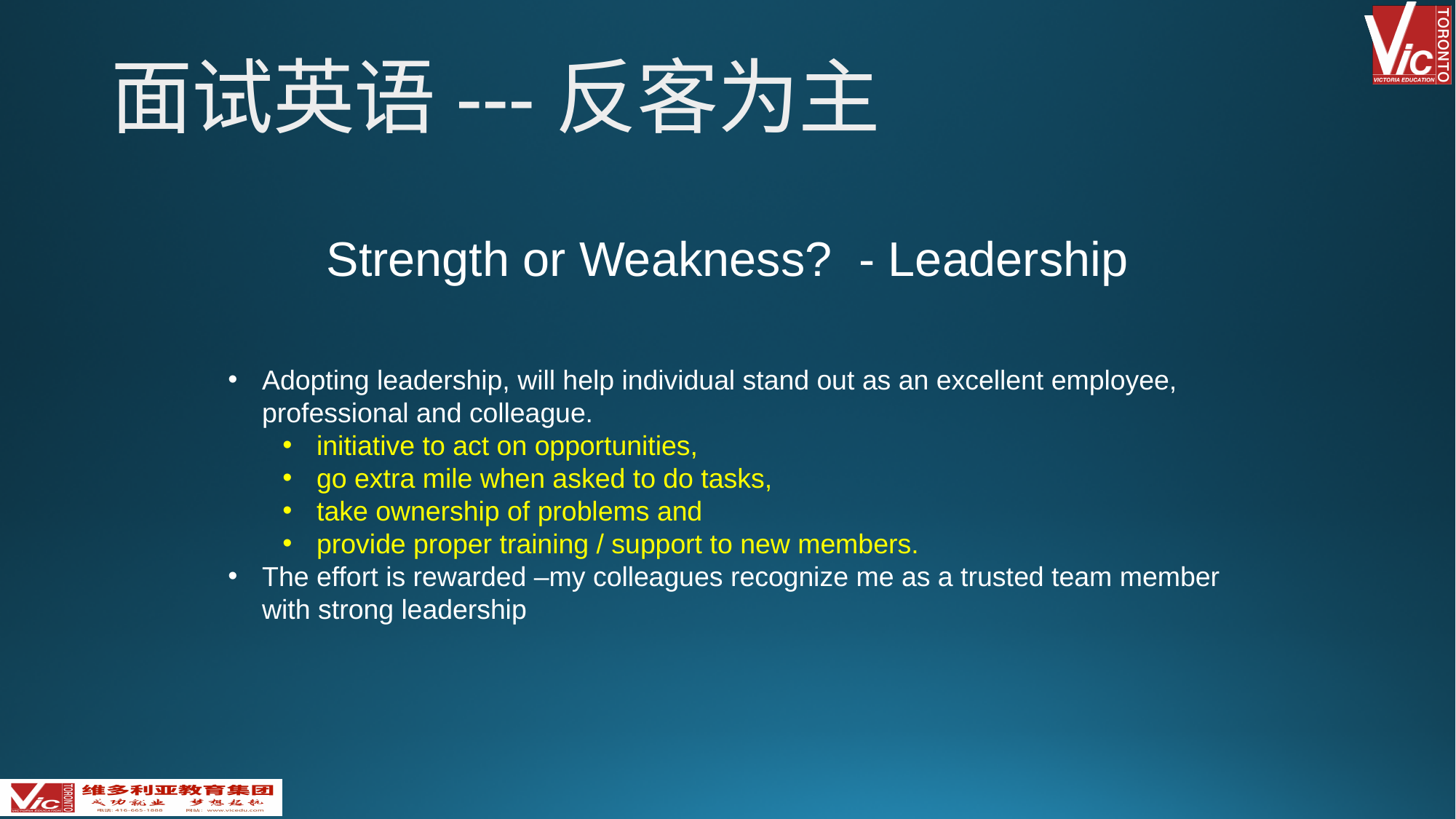

面试英语---反客为主
Strength or Weakness?  - Leadership
Adopting leadership, will help individual stand out as an excellent employee, professional and colleague.
initiative to act on opportunities,
go extra mile when asked to do tasks,
take ownership of problems and
provide proper training / support to new members.
The effort is rewarded –my colleagues recognize me as a trusted team member with strong leadership